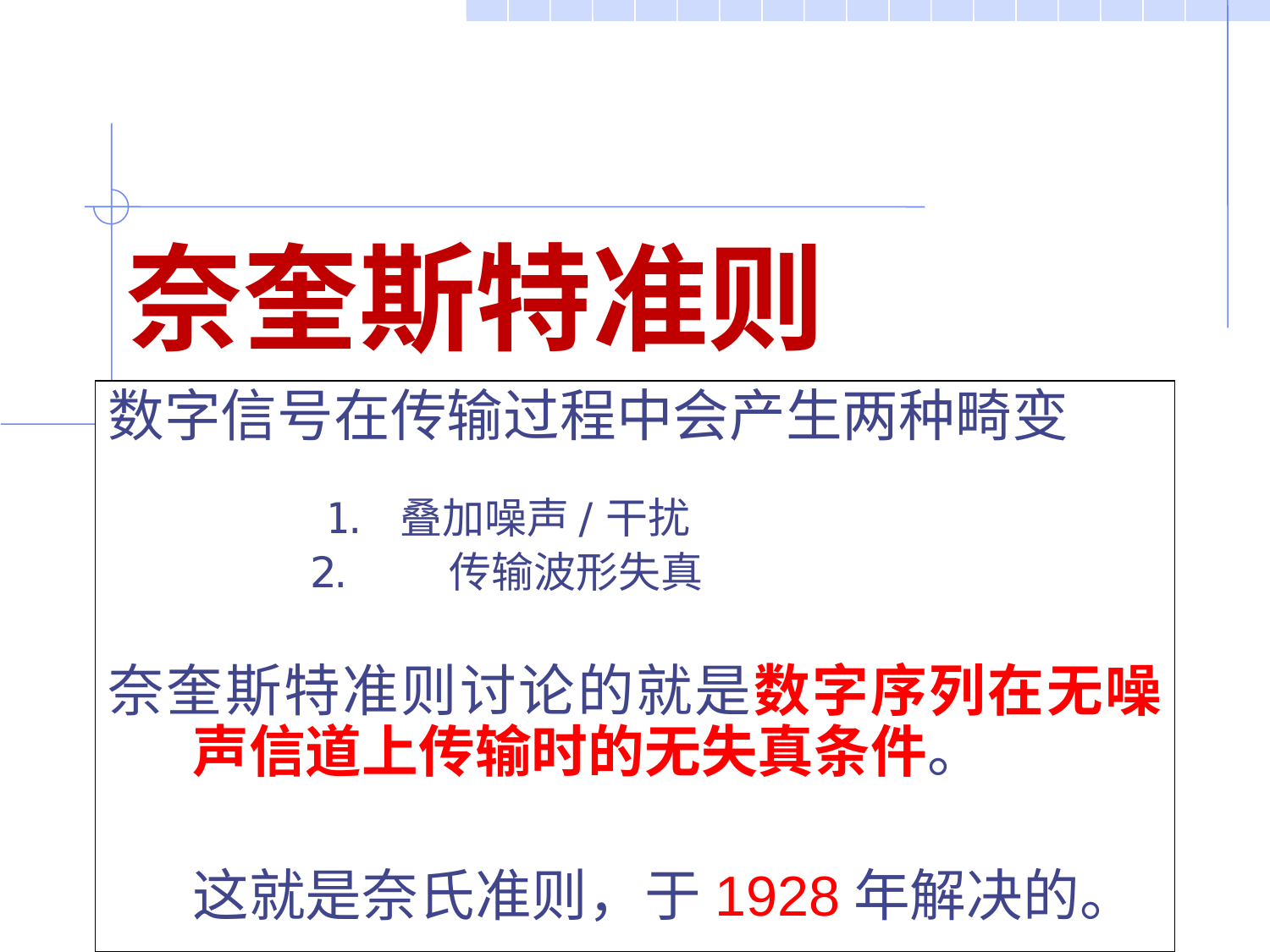

# 奈奎斯特准则
数字信号在传输过程中会产生两种畸变

       1.   叠加噪声/干扰
 	 2.	 传输波形失真

奈奎斯特准则讨论的就是数字序列在无噪声信道上传输时的无失真条件。

 	这就是奈氏准则，于1928年解决的。
48